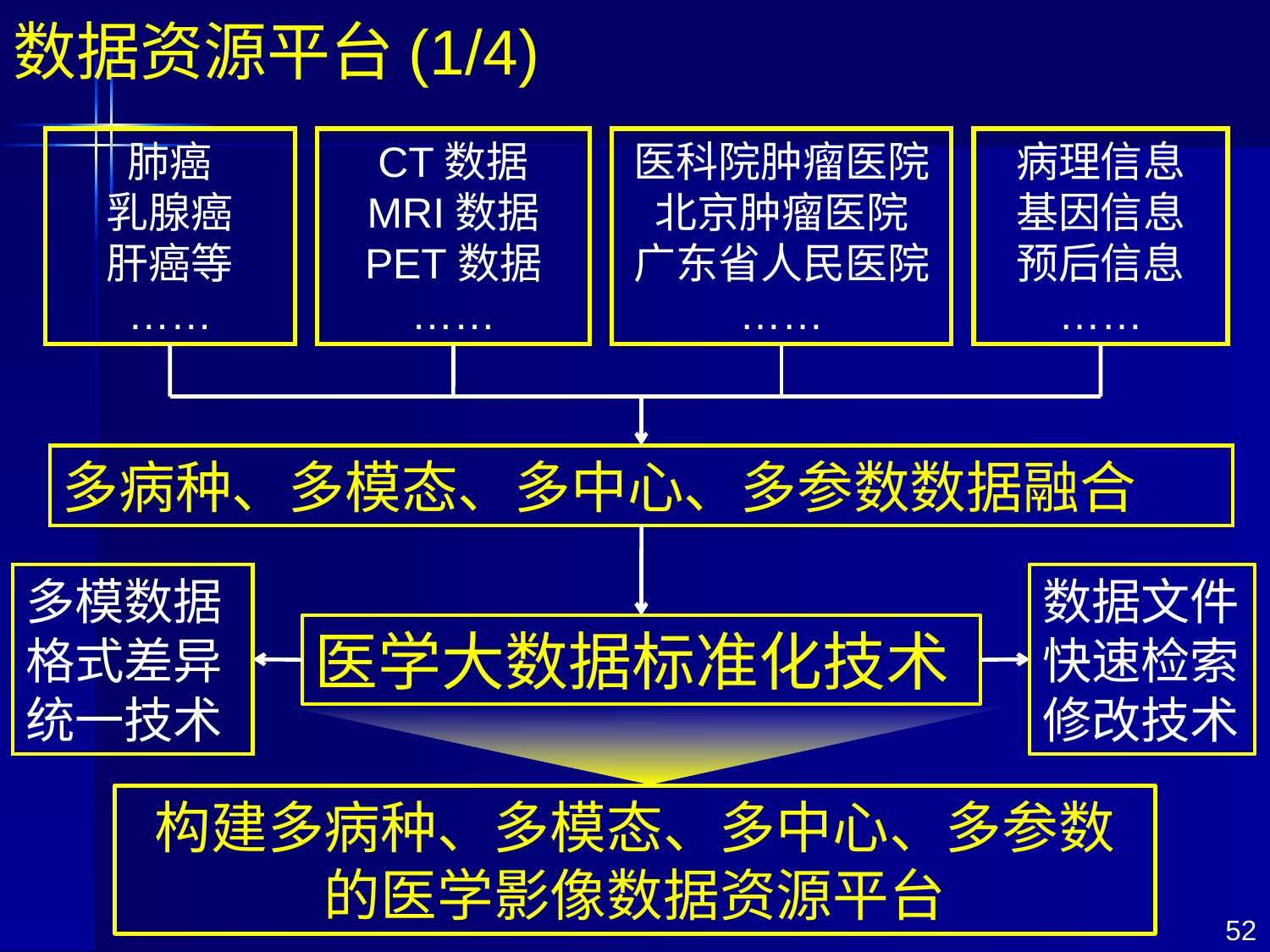

数据资源平台(1/4)
肺癌
乳腺癌
肝癌等
……
CT数据
MRI数据
PET数据
……
医科院肿瘤医院
北京肿瘤医院
广东省人民医院
……
病理信息
基因信息
预后信息
……
多病种、多模态、多中心、多参数数据融合
多模数据格式差异统一技术
数据文件快速检索修改技术
医学大数据标准化技术

构建多病种、多模态、多中心、多参数的医学影像数据资源平台